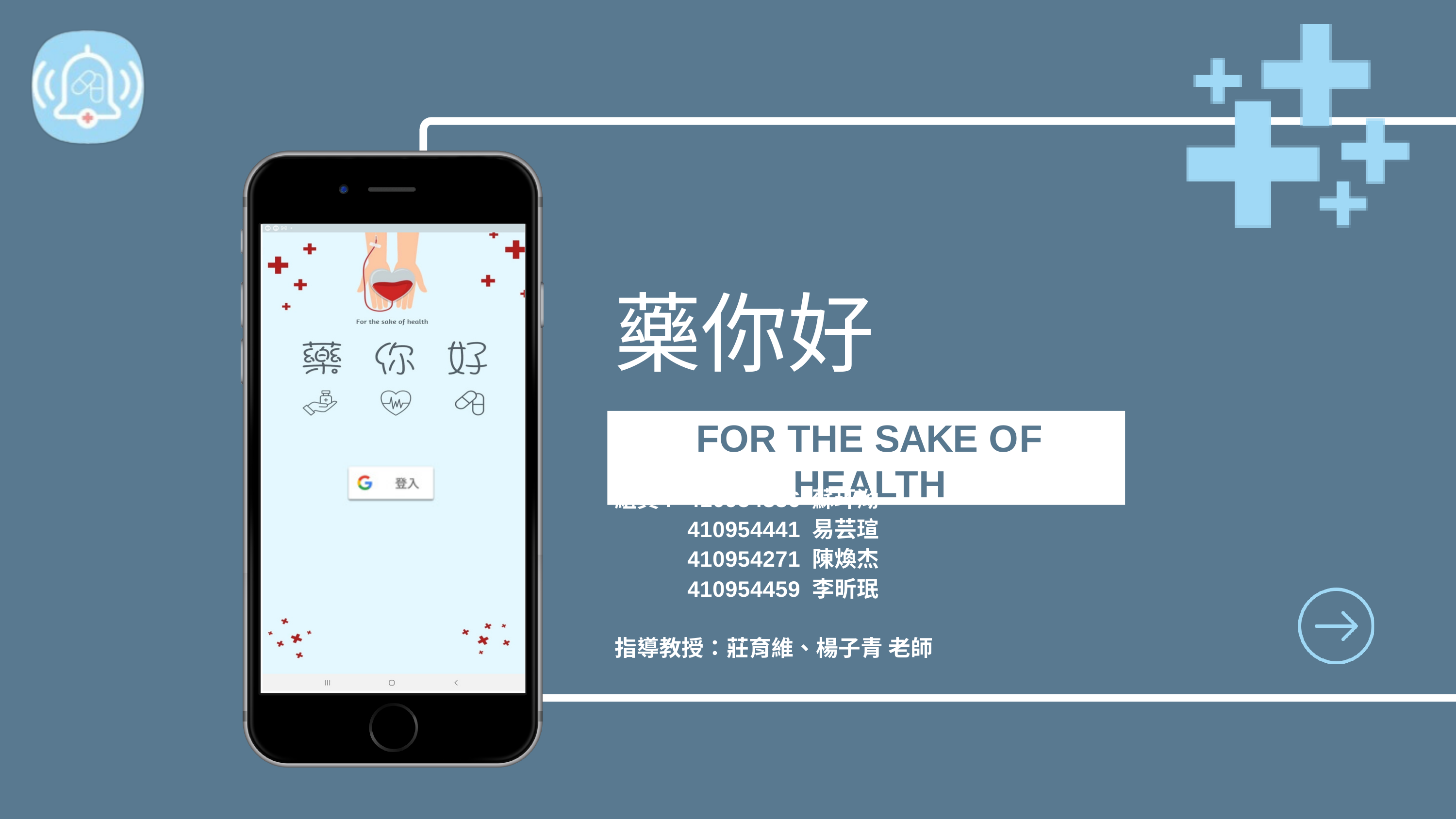

藥你好
FOR THE SAKE OF HEALTH
組員:	410954336 蘇玕泑
          	410954441 易芸瑄
          	410954271 陳煥杰
          	410954459 李昕珉

指導教授：莊育維、楊子青 老師